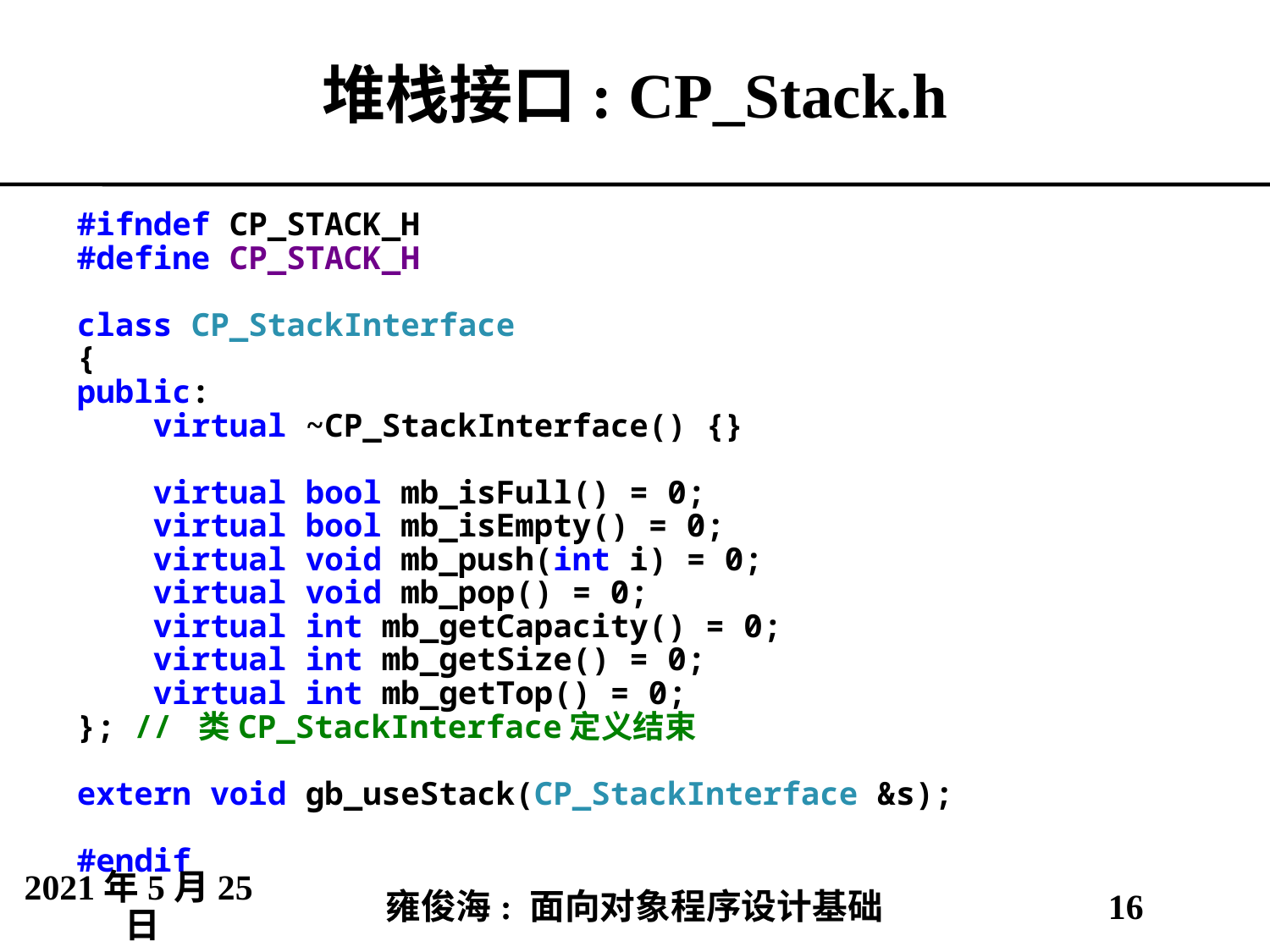

# 堆栈接口: CP_Stack.h

#ifndef CP_STACK_H
#define CP_STACK_H

class CP_StackInterface
{
public:
    virtual ~CP_StackInterface() {}

    virtual bool mb_isFull() = 0;
    virtual bool mb_isEmpty() = 0;
    virtual void mb_push(int i) = 0;
    virtual void mb_pop() = 0;
    virtual int mb_getCapacity() = 0;
    virtual int mb_getSize() = 0;
    virtual int mb_getTop() = 0;
}; // 类CP_StackInterface定义结束

extern void gb_useStack(CP_StackInterface &s);

#endif
2021年5月25日
雍俊海: 面向对象程序设计基础
16